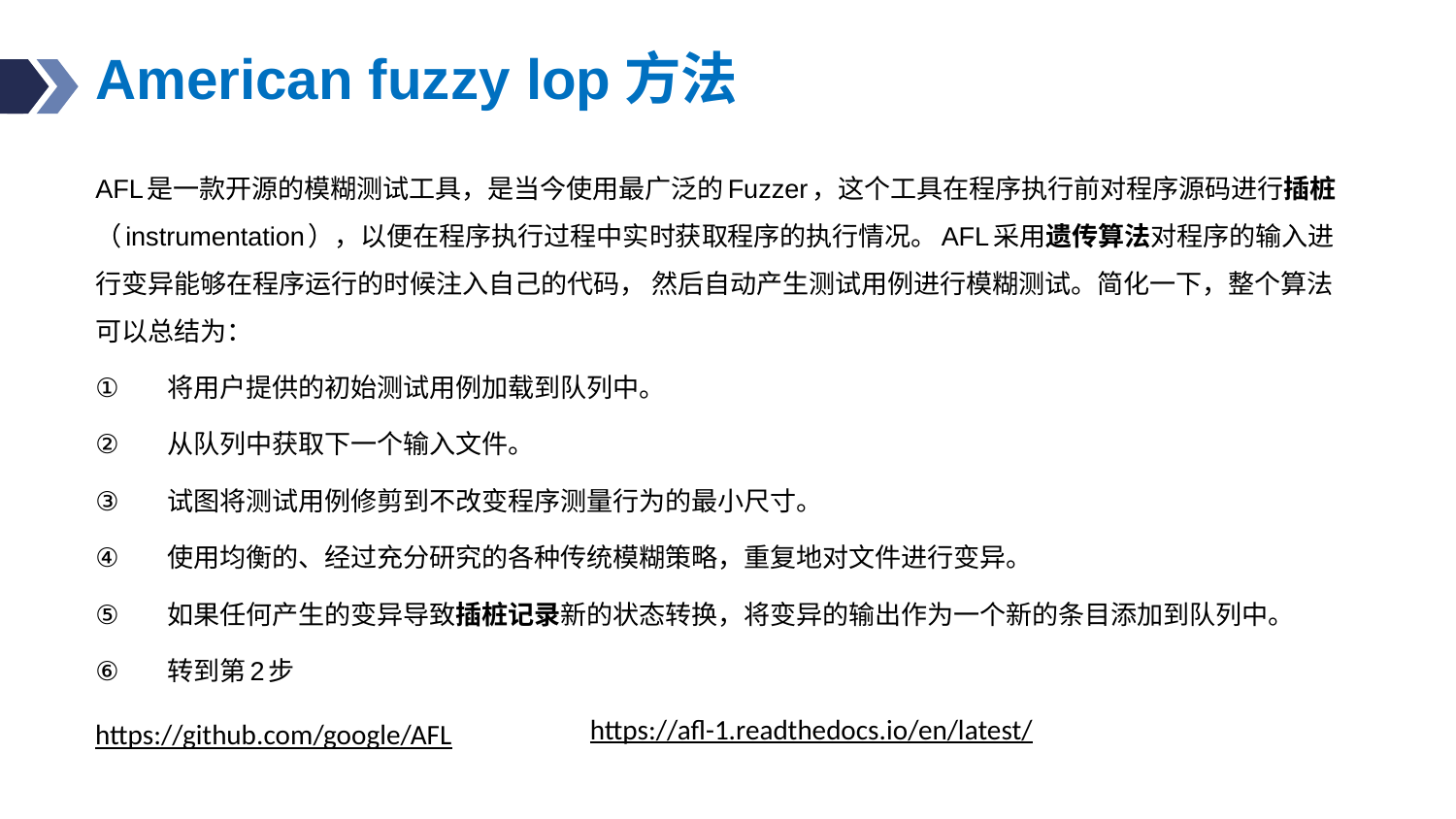

# American fuzzy lop方法
AFL是一款开源的模糊测试工具，是当今使用最广泛的Fuzzer，这个工具在程序执行前对程序源码进行插桩（instrumentation），以便在程序执行过程中实时获取程序的执行情况。AFL采用遗传算法对程序的输入进行变异能够在程序运行的时候注入自己的代码， 然后自动产生测试用例进行模糊测试。简化一下，整个算法可以总结为：
将用户提供的初始测试用例加载到队列中。
从队列中获取下一个输入文件。
试图将测试用例修剪到不改变程序测量行为的最小尺寸。
使用均衡的、经过充分研究的各种传统模糊策略，重复地对文件进行变异。
如果任何产生的变异导致插桩记录新的状态转换，将变异的输出作为一个新的条目添加到队列中。
转到第2步
https://afl-1.readthedocs.io/en/latest/
https://github.com/google/AFL